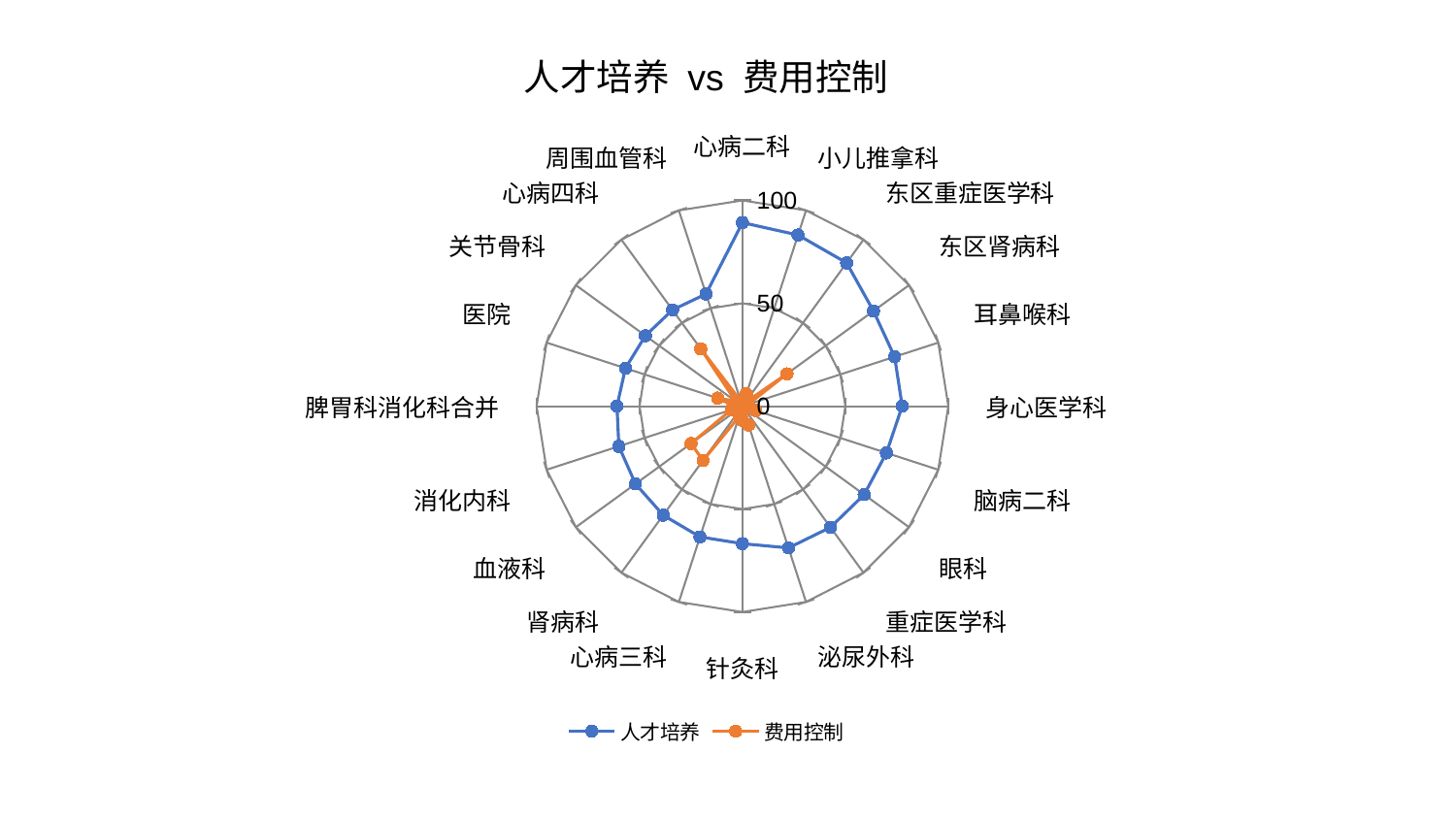

### Chart: 人才培养 vs 费用控制

| Category | 人才培养 | 费用控制 |
|---|---|---|
| 心病二科 | 89.18630006955463 | 1.8113887430118425 |
| 小儿推拿科 | 87.46007616817246 | 6.310366706390556 |
| 东区重症医学科 | 86.08111473488243 | 2.0208532355404656 |
| 东区肾病科 | 78.68639029636222 | 26.764172832510837 |
| 耳鼻喉科 | 77.73473427139264 | 2.968413318051005 |
| 身心医学科 | 77.61163287998554 | 2.8869635397556417 |
| 脑病二科 | 73.53795919546907 | 6.748649961015865 |
| 眼科 | 73.08653382311967 | 1.4582449289028176 |
| 重症医学科 | 72.76128384121505 | 1.7988735615329488 |
| 泌尿外科 | 72.40351469628729 | 9.643602247169522 |
| 针灸科 | 66.80534667502316 | 6.902819551846507 |
| 心病三科 | 66.79668480856105 | 5.43778037573704 |
| 肾病科 | 65.48310846958479 | 32.56311745736739 |
| 血液科 | 64.23027991950991 | 30.899519948864118 |
| 消化内科 | 63.12067480395489 | 5.671248000691931 |
| 脾胃科消化科合并 | 60.968614282109534 | 3.997126551258505 |
| 医院 | 59.74948451304334 | 12.653596765535733 |
| 关节骨科 | 58.28412141434952 | 4.129046872465557 |
| 心病四科 | 57.81322564607893 | 34.427144403428244 |
| 周围血管科 | 57.32982509631032 | 2.6224327089502877 |
89